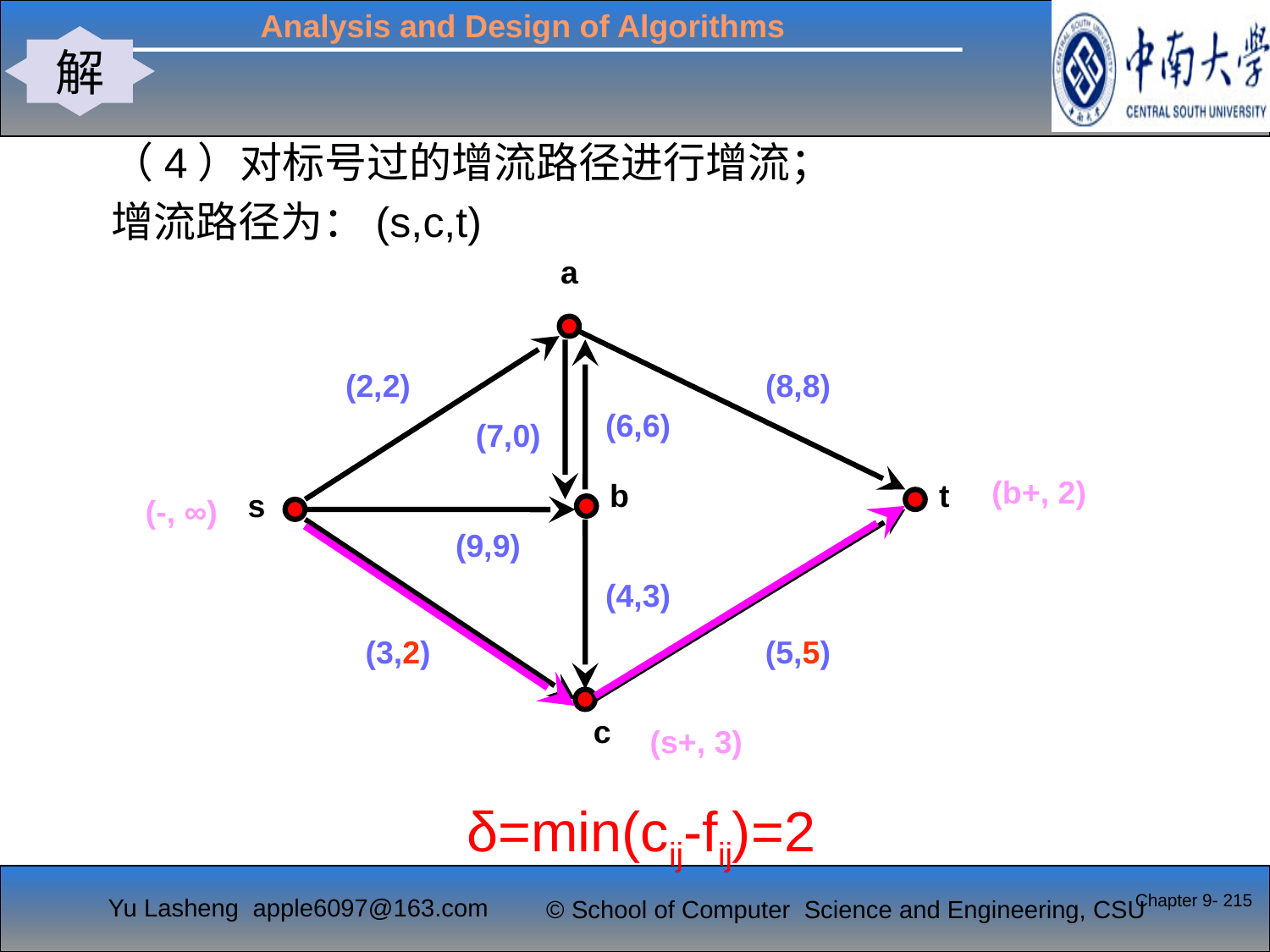

解
#
（4）对标号过的增流路径进行增流；
增流路径为：(s,c,t)
a

(2,2)
(8,8)
(6,6)
(7,0)
b
t
s

(9,9)

(4,3)
(5,3)
(3,0)

c
(b+, 2)

(s+, 3)
(-, ∞)
(3,2)
(5,5)
δ=min(cij-fij)=2
Chapter 9- 215